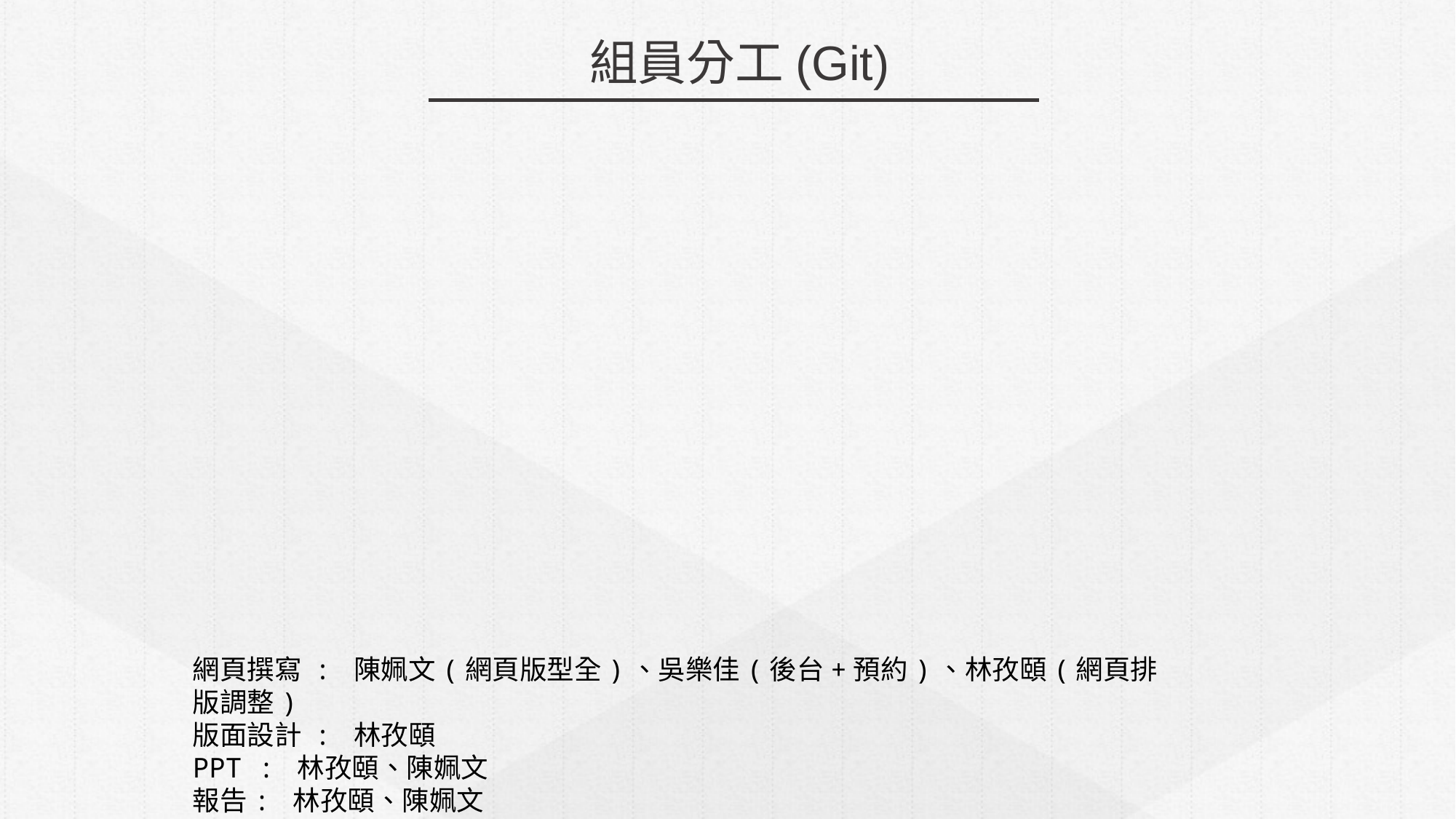

組員分工(Git)
網頁撰寫 : 陳姵文(網頁版型全)、吳樂佳(後台+預約)、林孜頤(網頁排版調整)
版面設計 : 林孜頤
PPT : 林孜頤、陳姵文
報告: 林孜頤、陳姵文